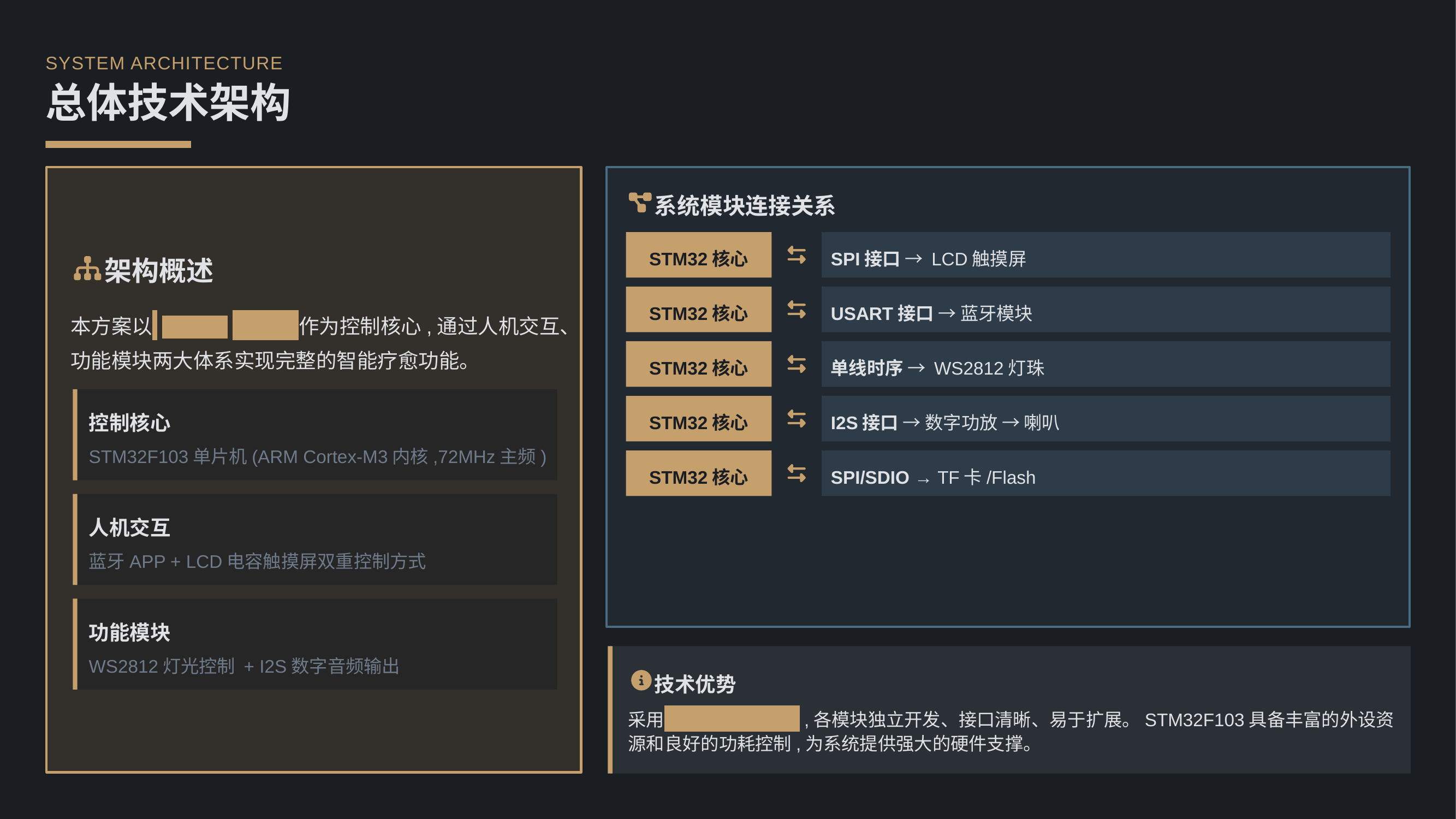

SYSTEM ARCHITECTURE
总体技术架构

系统模块连接关系

STM32核心
SPI接口 → LCD触摸屏

架构概述

STM32核心
USART接口 → 蓝牙模块

本方案以 STM32单片机 作为控制核心,通过人机交互、功能模块两大体系实现完整的智能疗愈功能。

STM32核心
单线时序 → WS2812灯珠

控制核心
STM32核心
I2S接口 → 数字功放 → 喇叭

STM32F103单片机(ARM Cortex-M3内核,72MHz主频)

STM32核心
SPI/SDIO → TF卡/Flash

人机交互
蓝牙APP + LCD电容触摸屏双重控制方式

功能模块

WS2812灯光控制 + I2S数字音频输出
技术优势

采用 模块化设计思想 ,各模块独立开发、接口清晰、易于扩展。STM32F103具备丰富的外设资源和良好的功耗控制,为系统提供强大的硬件支撑。